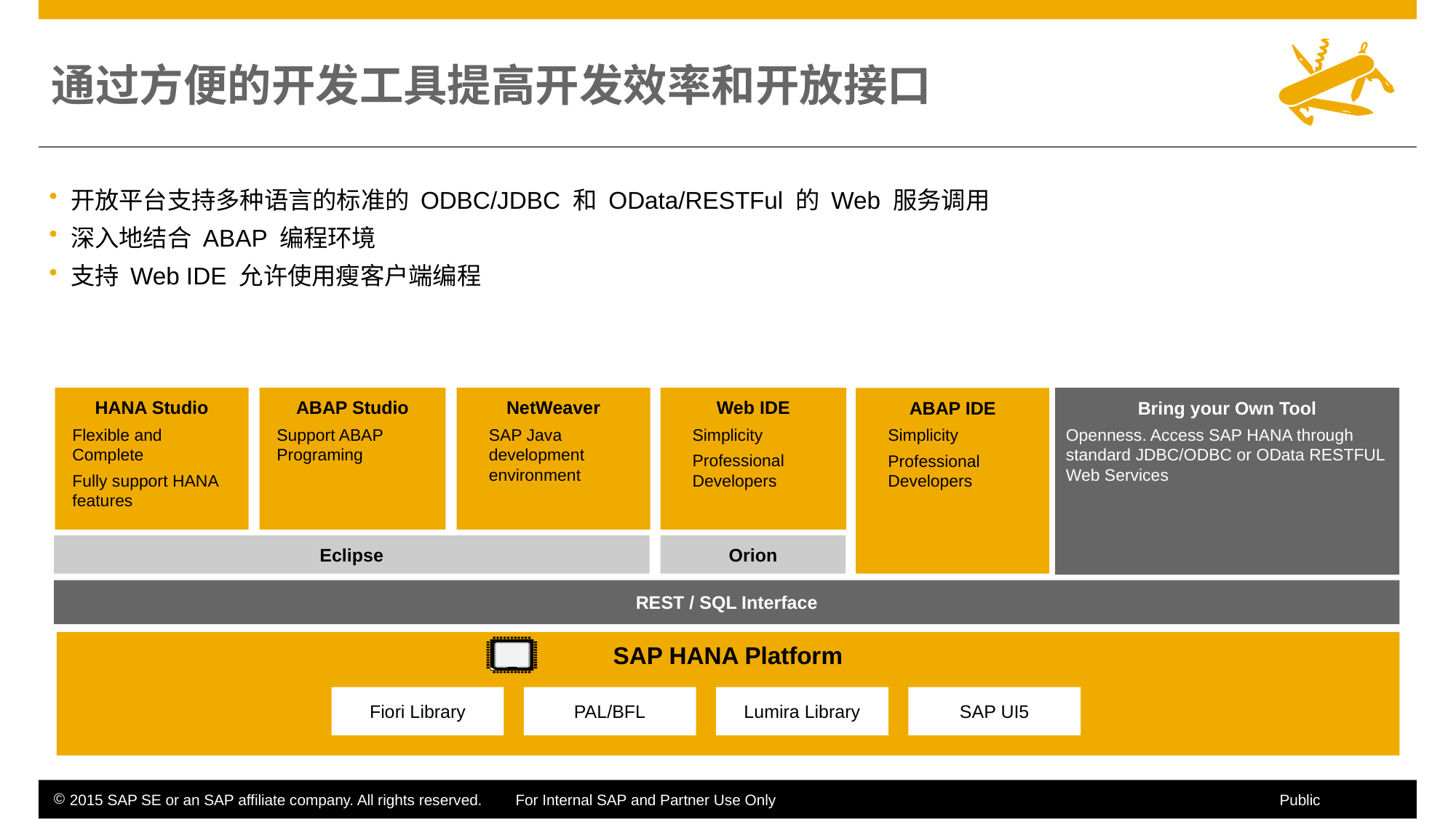

# 通过方便的开发工具提高开发效率和开放接口
开放平台支持多种语言的标准的 ODBC/JDBC 和 OData/RESTFul 的 Web 服务调用
深入地结合 ABAP 编程环境
支持 Web IDE 允许使用瘦客户端编程
HANA Studio
Flexible and Complete
Fully support HANA features
ABAP Studio
Support ABAP Programing
NetWeaver
SAP Java development environment
Web IDE
Simplicity
Professional Developers
ABAP IDE
Simplicity
Professional Developers
Bring your Own Tool
Openness. Access SAP HANA through standard JDBC/ODBC or OData RESTFUL Web Services
Eclipse
Orion
REST / SQL Interface
SAP HANA Platform

Fiori Library
PAL/BFL
Lumira Library
SAP UI5